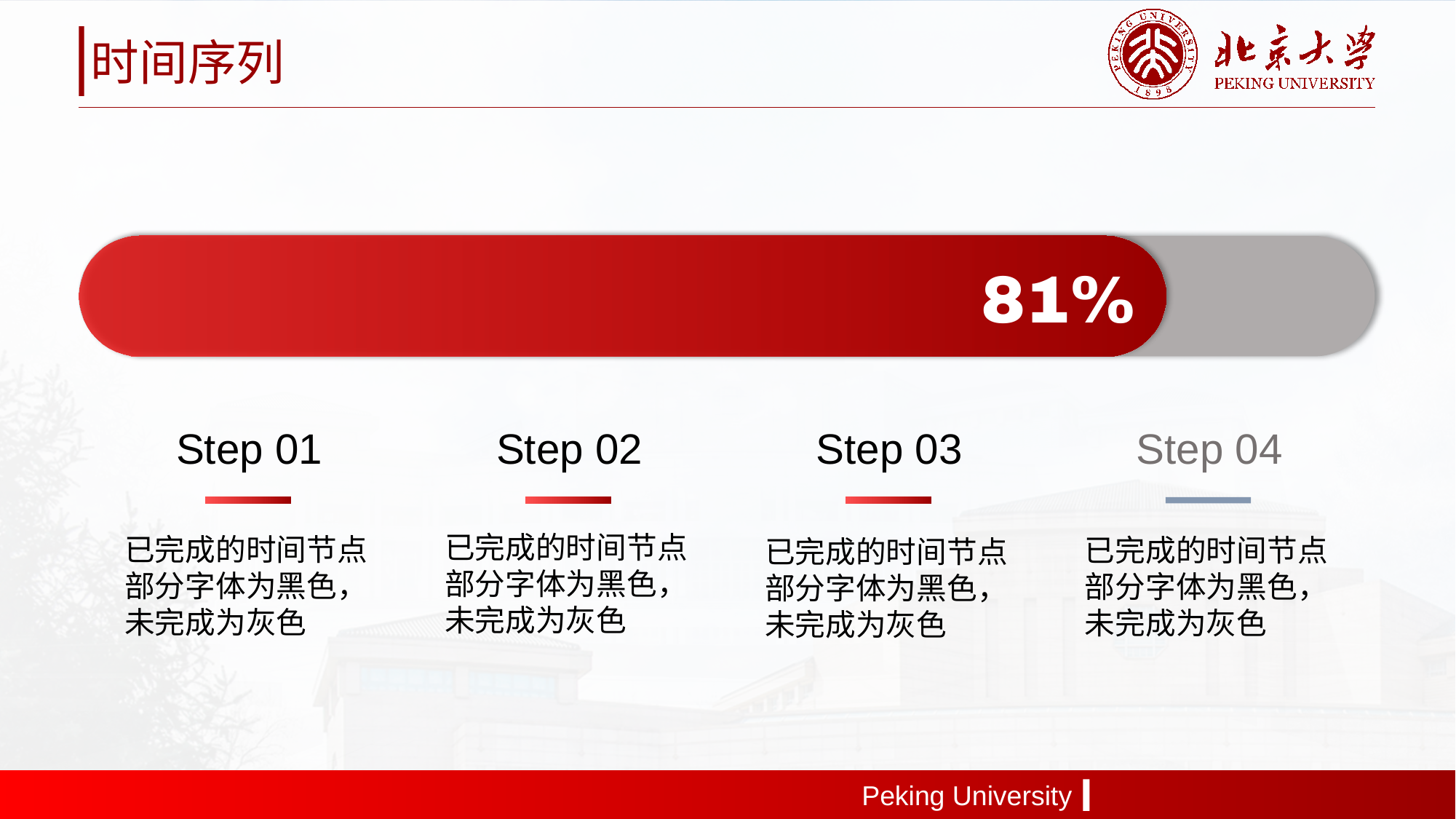

时间序列

81%
Step 01
Step 02
Step 03
Step 04

已完成的时间节点部分字体为黑色，未完成为灰色
已完成的时间节点部分字体为黑色，未完成为灰色
已完成的时间节点部分字体为黑色，未完成为灰色
已完成的时间节点部分字体为黑色，未完成为灰色